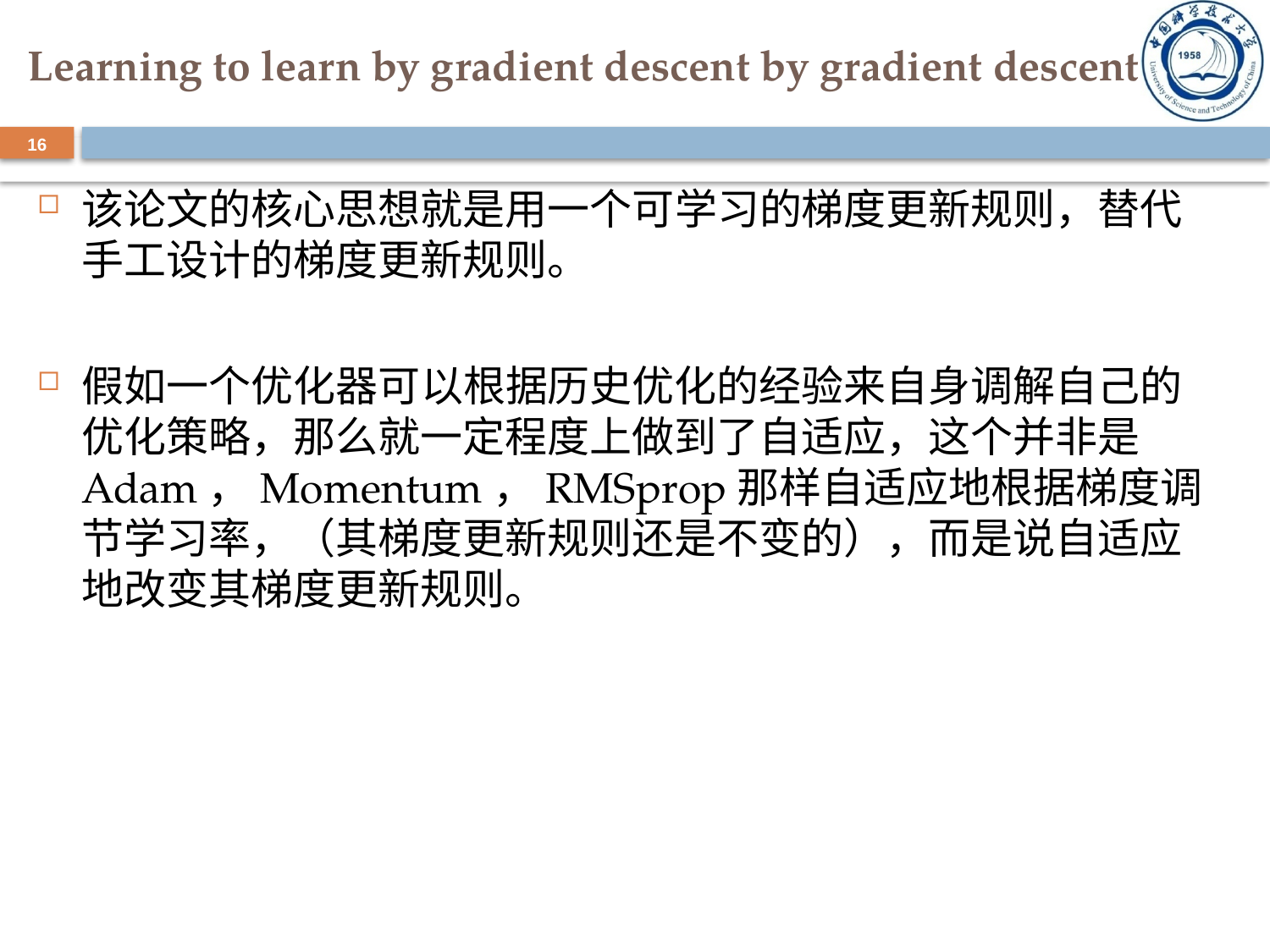

# Learning to learn by gradient descent by gradient descent
16
该论文的核心思想就是用一个可学习的梯度更新规则，替代手工设计的梯度更新规则。

假如一个优化器可以根据历史优化的经验来自身调解自己的优化策略，那么就一定程度上做到了自适应，这个并非是Adam，Momentum，RMSprop那样自适应地根据梯度调节学习率，（其梯度更新规则还是不变的），而是说自适应地改变其梯度更新规则。